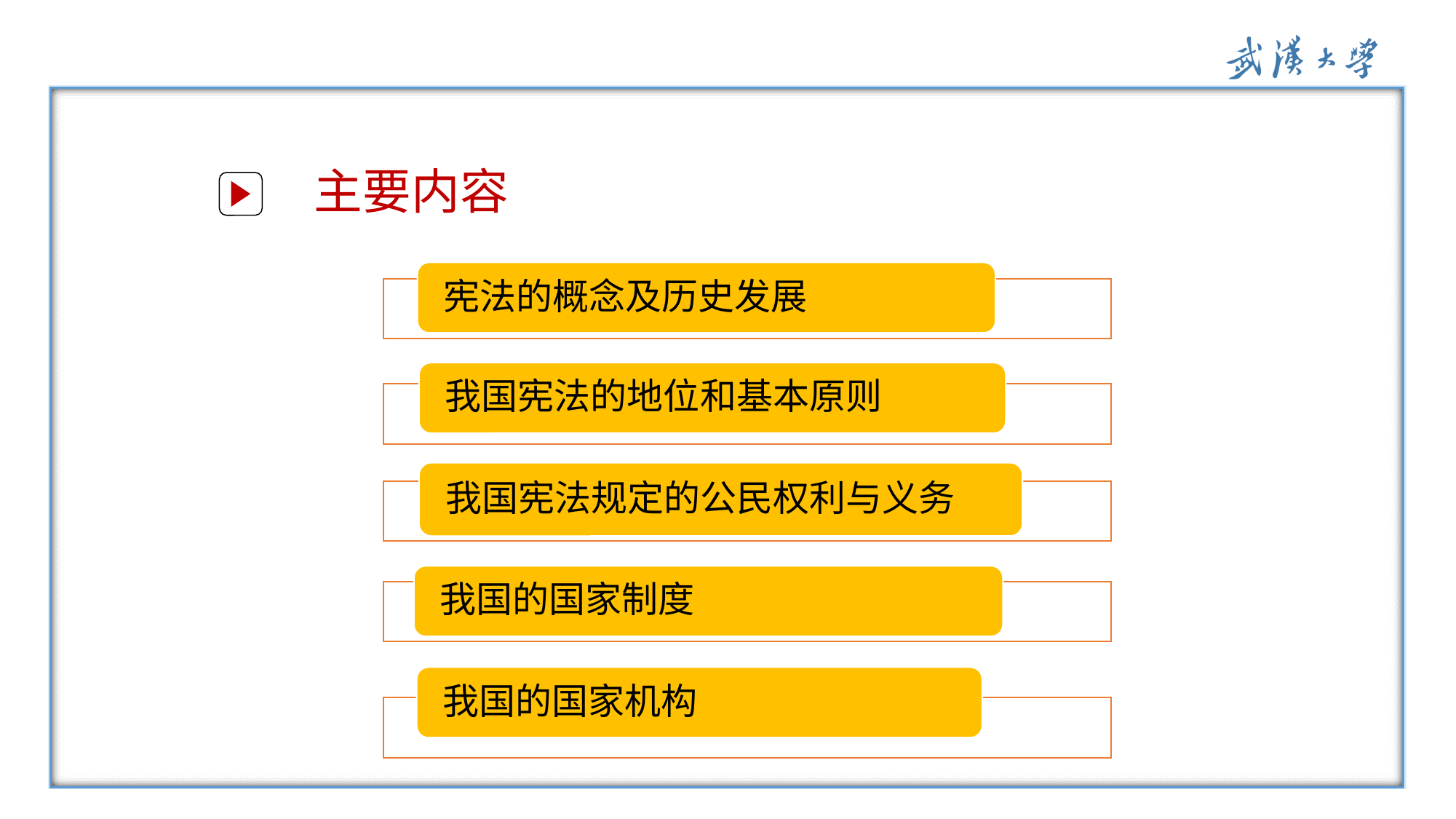

主要内容

宪法的概念及历史发展
我国宪法的地位和基本原则
我国宪法规定的公民权利与义务
我国的国家制度
我国的国家机构